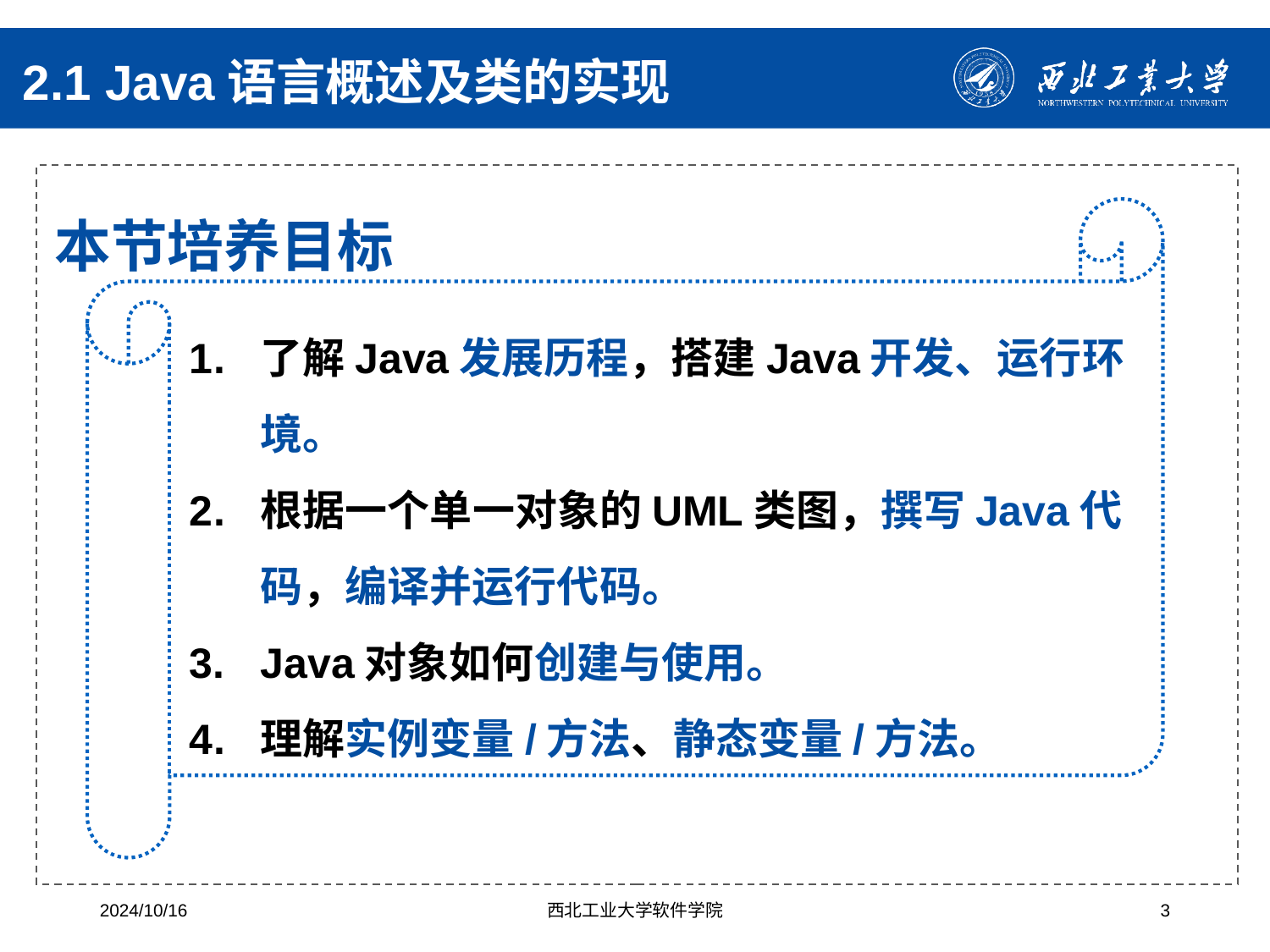

# 2.1 Java语言概述及类的实现
本节培养目标

了解Java发展历程，搭建Java开发、运行环境。
根据一个单一对象的UML类图，撰写Java代码，编译并运行代码。
Java对象如何创建与使用。
理解实例变量/方法、静态变量/方法。
2024/10/16
西北工业大学软件学院
3